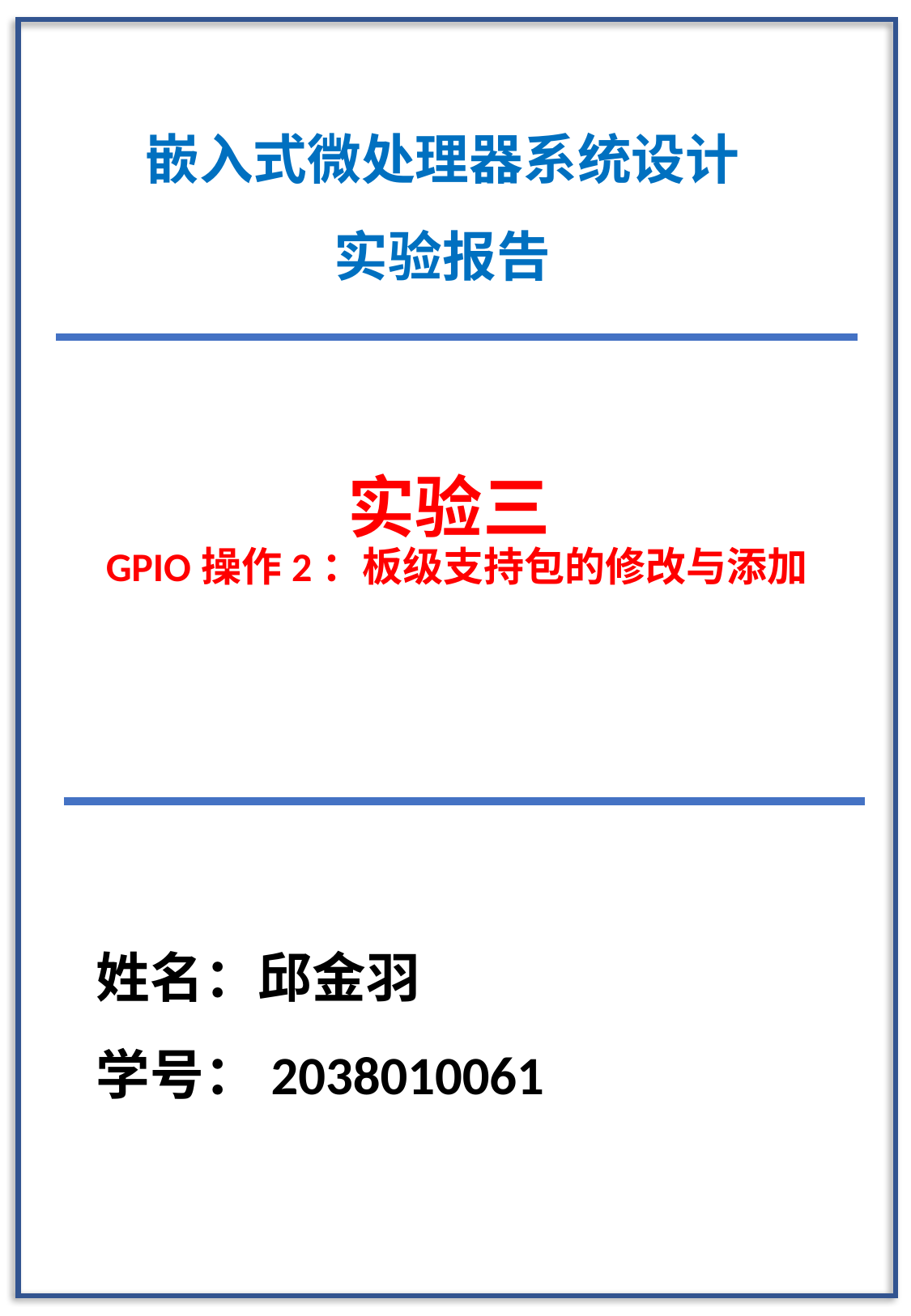

嵌入式微处理器系统设计
实验报告
# 实验三 GPIO操作2：板级支持包的修改与添加
姓名：邱金羽
学号：2038010061